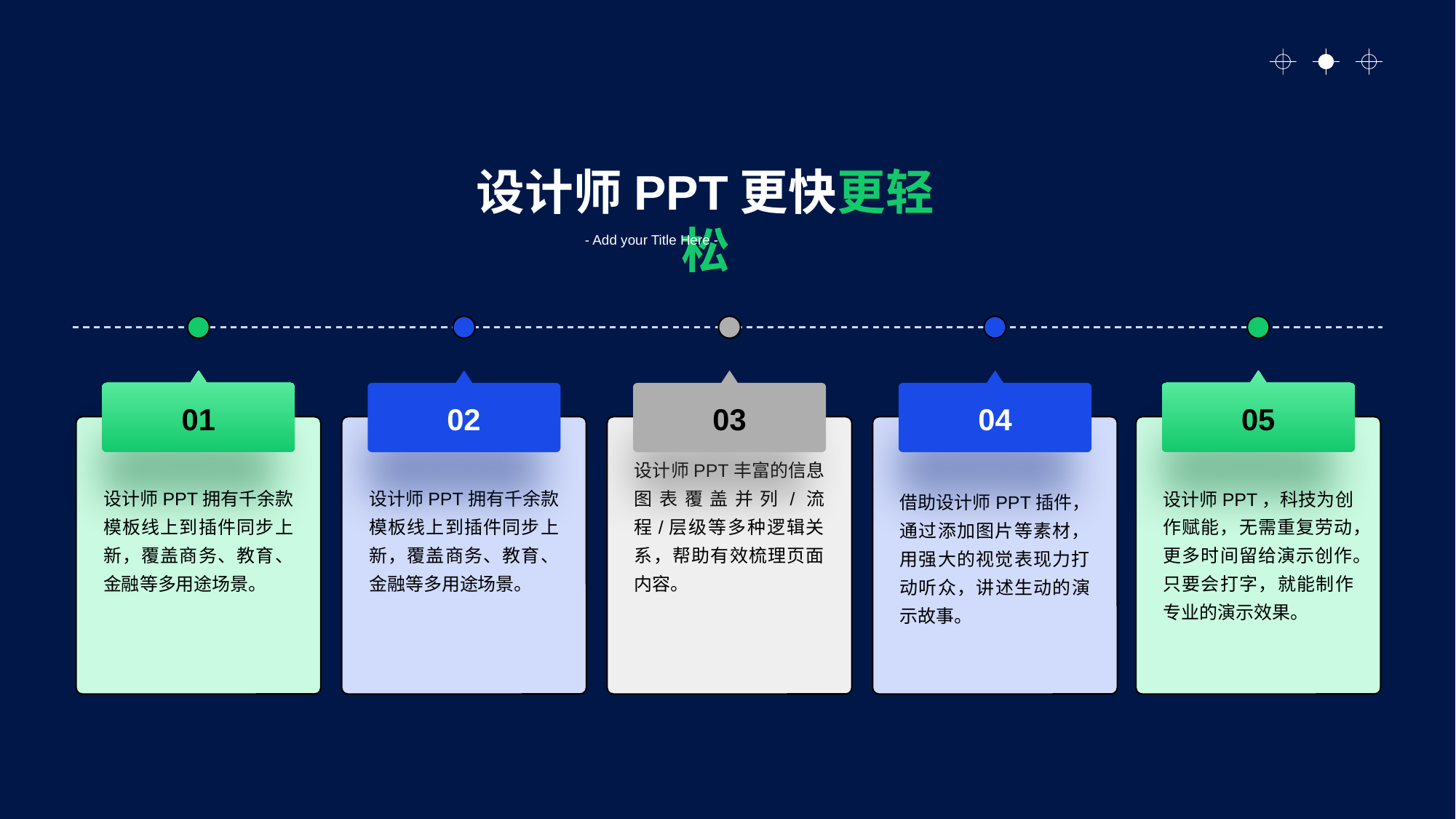

YUMUPPT

设计师PPT更快更轻松
- Add your Title Here -

01
02
03
04
05

设计师PPT拥有千余款模板线上到插件同步上新，覆盖商务、教育、金融等多用途场景。
设计师PPT拥有千余款模板线上到插件同步上新，覆盖商务、教育、金融等多用途场景。
设计师PPT丰富的信息图表覆盖并列/流程/层级等多种逻辑关系，帮助有效梳理页面内容。
借助设计师PPT插件，通过添加图片等素材，用强大的视觉表现力打动听众，讲述生动的演示故事。
设计师PPT，科技为创作赋能，无需重复劳动，更多时间留给演示创作。只要会打字，就能制作专业的演示效果。